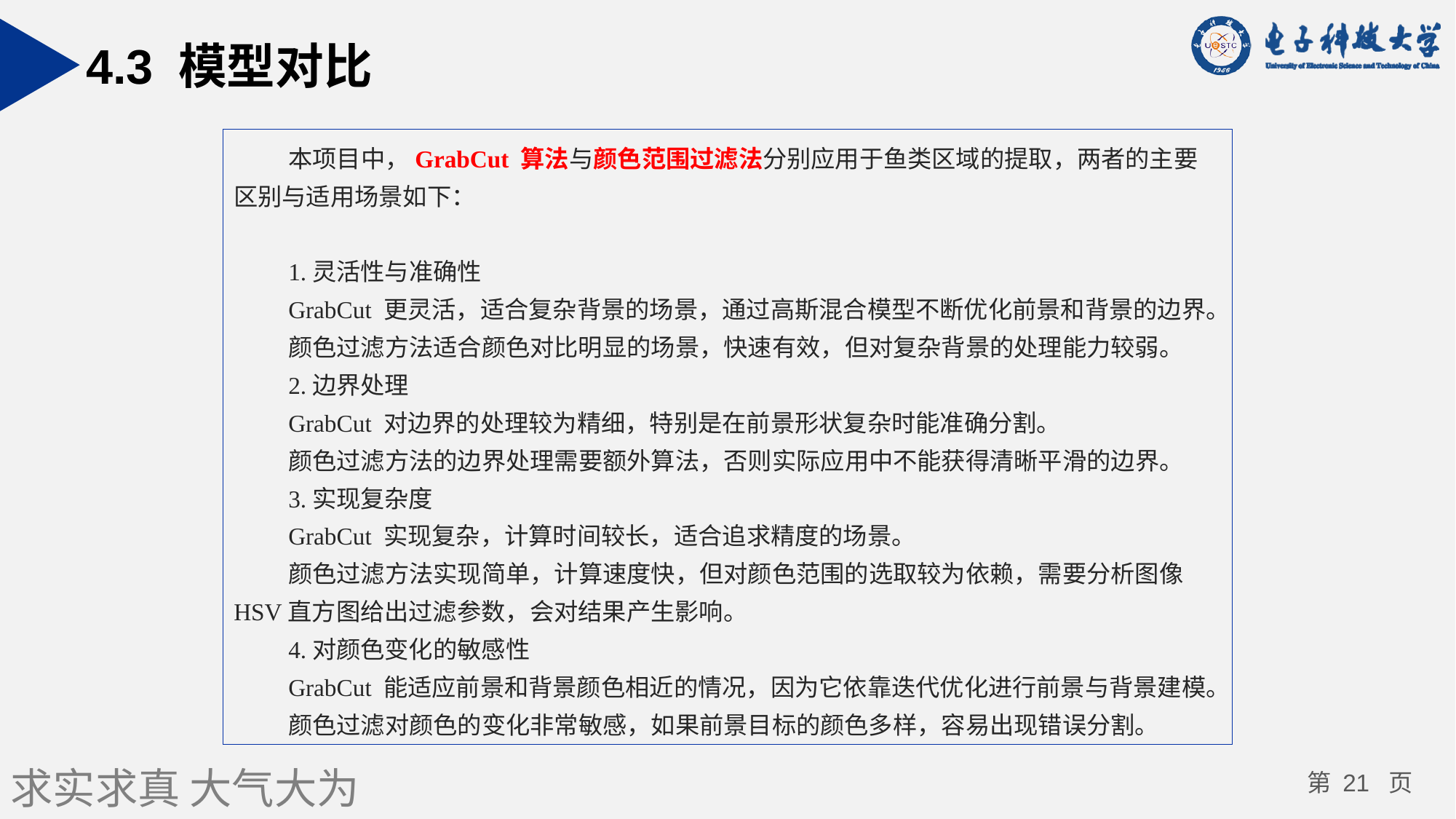

4.3 模型对比
本项目中，GrabCut 算法与颜色范围过滤法分别应用于鱼类区域的提取，两者的主要区别与适用场景如下：

1.灵活性与准确性
GrabCut 更灵活，适合复杂背景的场景，通过高斯混合模型不断优化前景和背景的边界。
颜色过滤方法适合颜色对比明显的场景，快速有效，但对复杂背景的处理能力较弱。
2.边界处理
GrabCut 对边界的处理较为精细，特别是在前景形状复杂时能准确分割。
颜色过滤方法的边界处理需要额外算法，否则实际应用中不能获得清晰平滑的边界。
3.实现复杂度
GrabCut 实现复杂，计算时间较长，适合追求精度的场景。
颜色过滤方法实现简单，计算速度快，但对颜色范围的选取较为依赖，需要分析图像HSV直方图给出过滤参数，会对结果产生影响。
4.对颜色变化的敏感性
GrabCut 能适应前景和背景颜色相近的情况，因为它依靠迭代优化进行前景与背景建模。
颜色过滤对颜色的变化非常敏感，如果前景目标的颜色多样，容易出现错误分割。